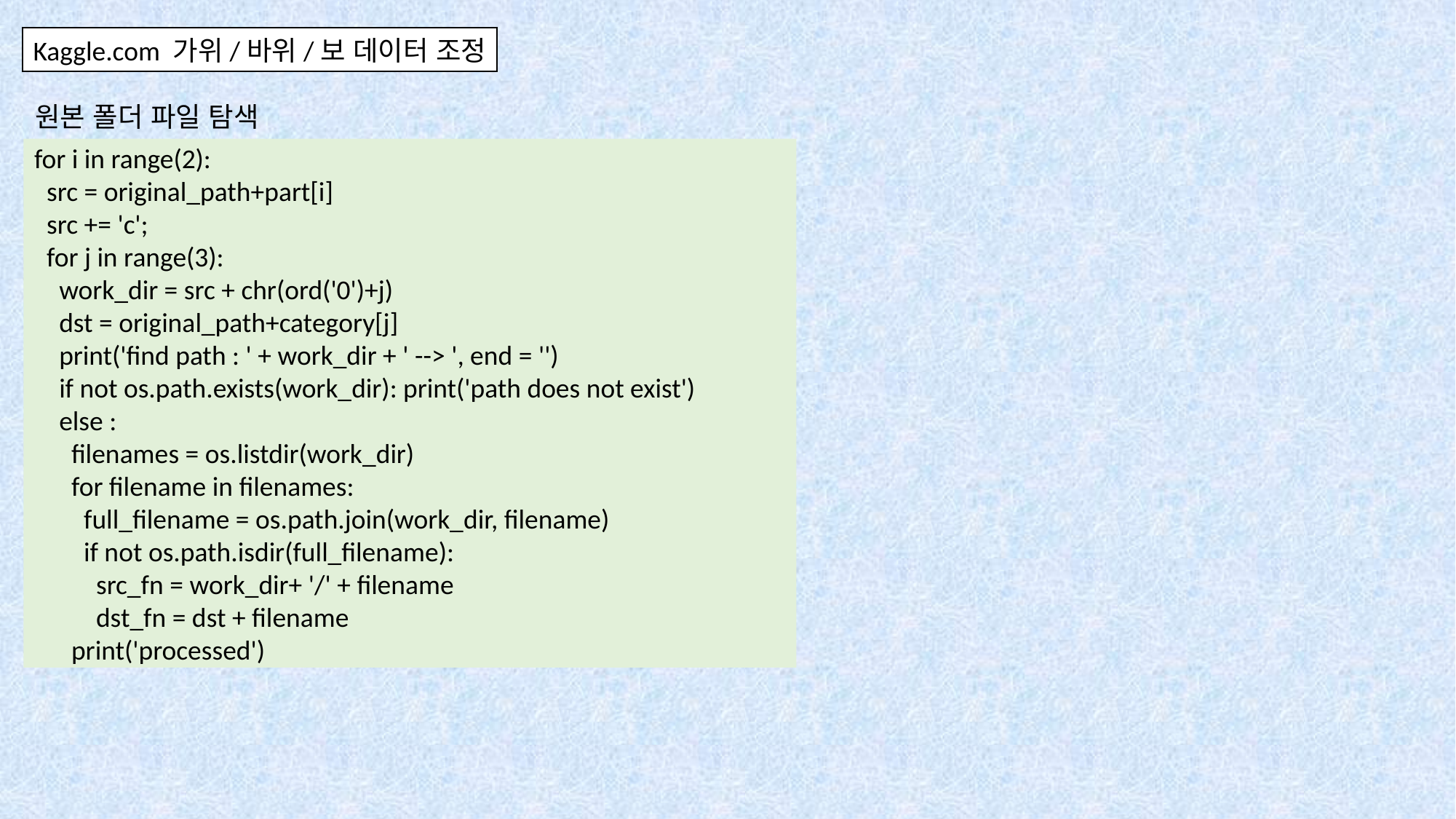

Kaggle.com 가위/바위/보 데이터 조정
원본 폴더 파일 탐색
for i in range(2):
  src = original_path+part[i]
  src += 'c';
  for j in range(3):
    work_dir = src + chr(ord('0')+j)
    dst = original_path+category[j]
    print('find path : ' + work_dir + ' --> ', end = '')
    if not os.path.exists(work_dir): print('path does not exist')
    else :
      filenames = os.listdir(work_dir)
      for filename in filenames:
        full_filename = os.path.join(work_dir, filename)
        if not os.path.isdir(full_filename):
          src_fn = work_dir+ '/' + filename
          dst_fn = dst + filename
      print('processed')